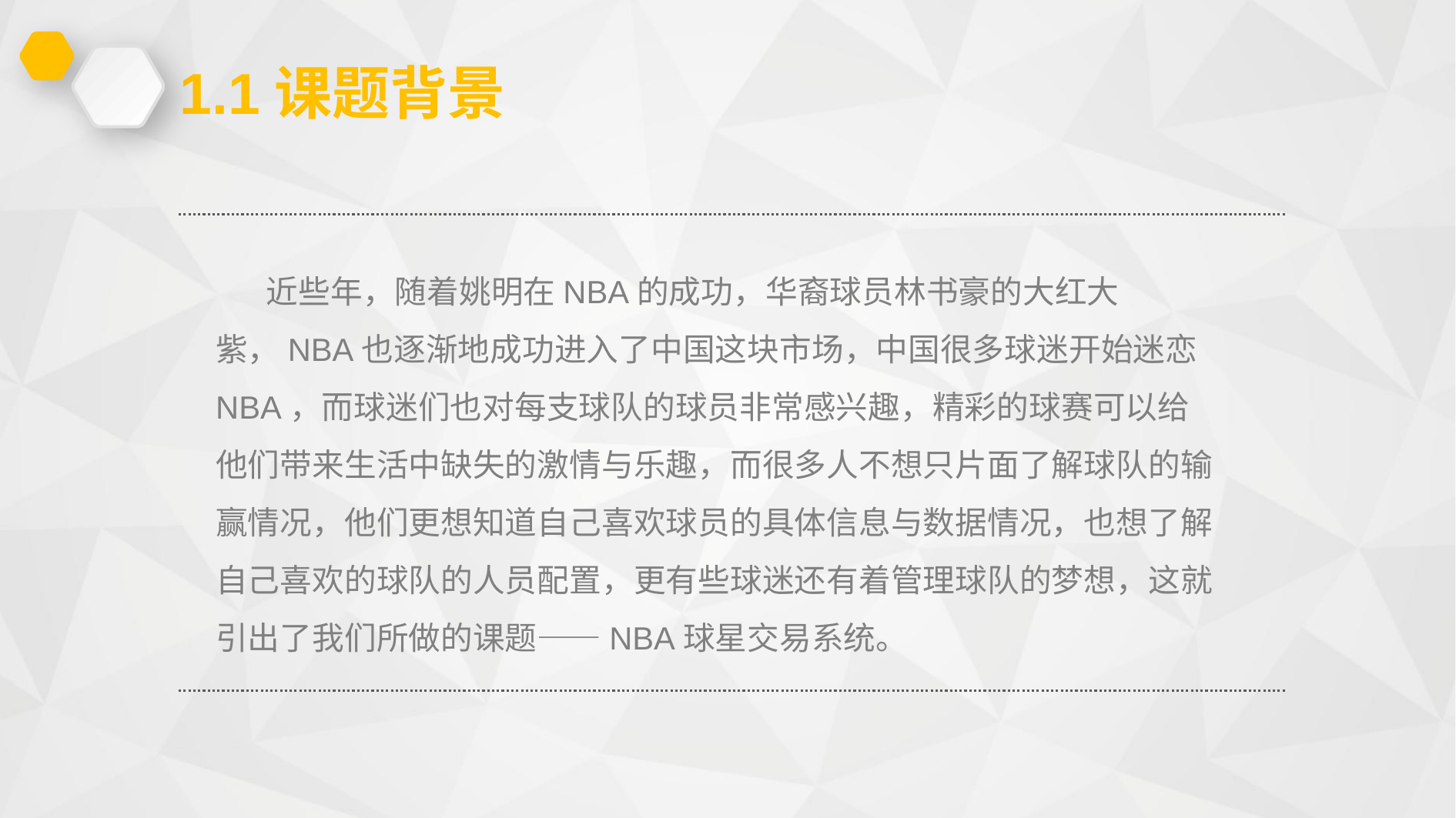

1.1课题背景
      近些年，随着姚明在NBA的成功，华裔球员林书豪的大红大紫，NBA也逐渐地成功进入了中国这块市场，中国很多球迷开始迷恋NBA，而球迷们也对每支球队的球员非常感兴趣，精彩的球赛可以给他们带来生活中缺失的激情与乐趣，而很多人不想只片面了解球队的输赢情况，他们更想知道自己喜欢球员的具体信息与数据情况，也想了解自己喜欢的球队的人员配置，更有些球迷还有着管理球队的梦想，这就引出了我们所做的课题——NBA球星交易系统。